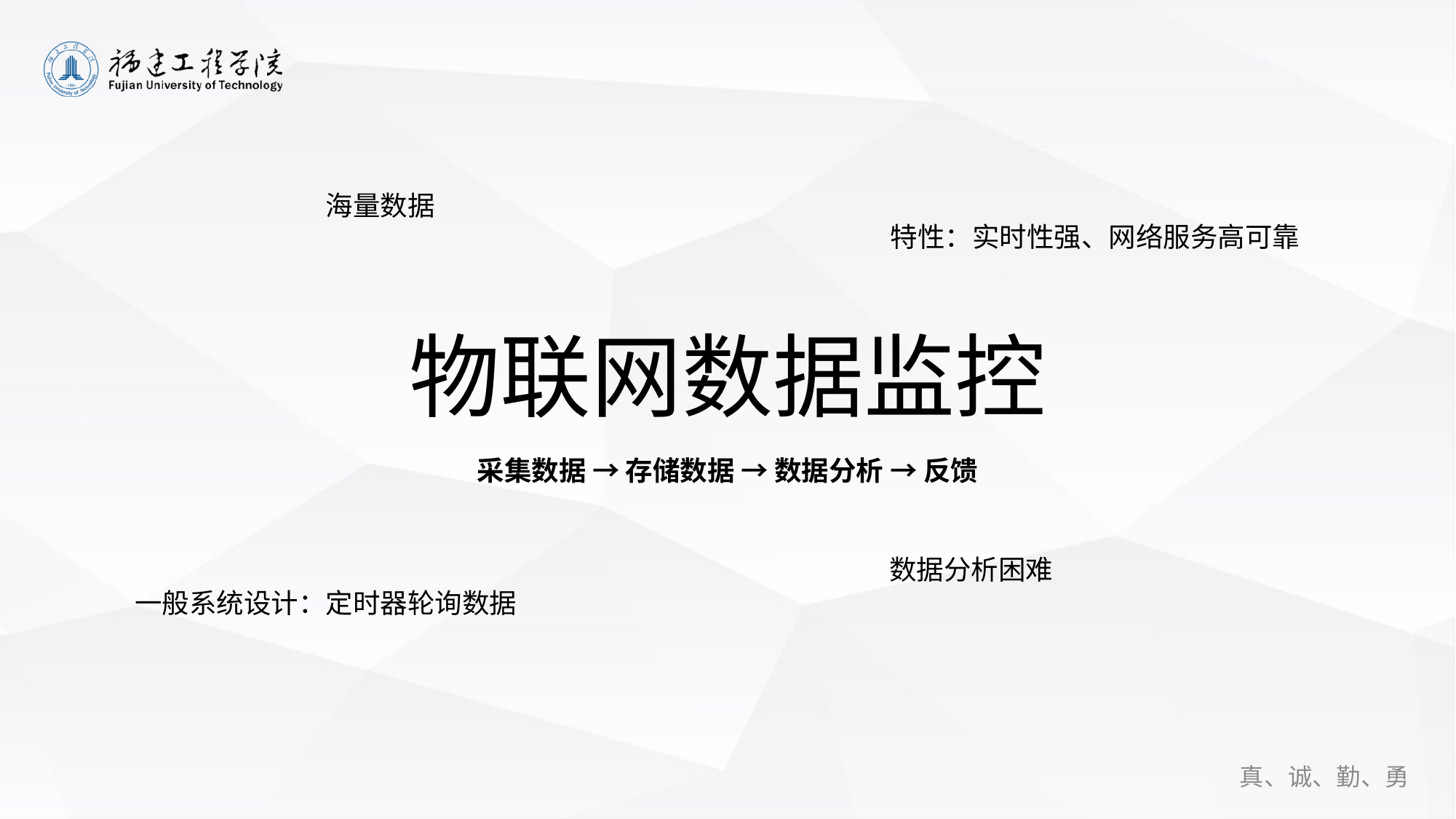

海量数据
特性：实时性强、网络服务高可靠
物联网数据监控
采集数据 → 存储数据 → 数据分析 → 反馈
数据分析困难
一般系统设计：定时器轮询数据